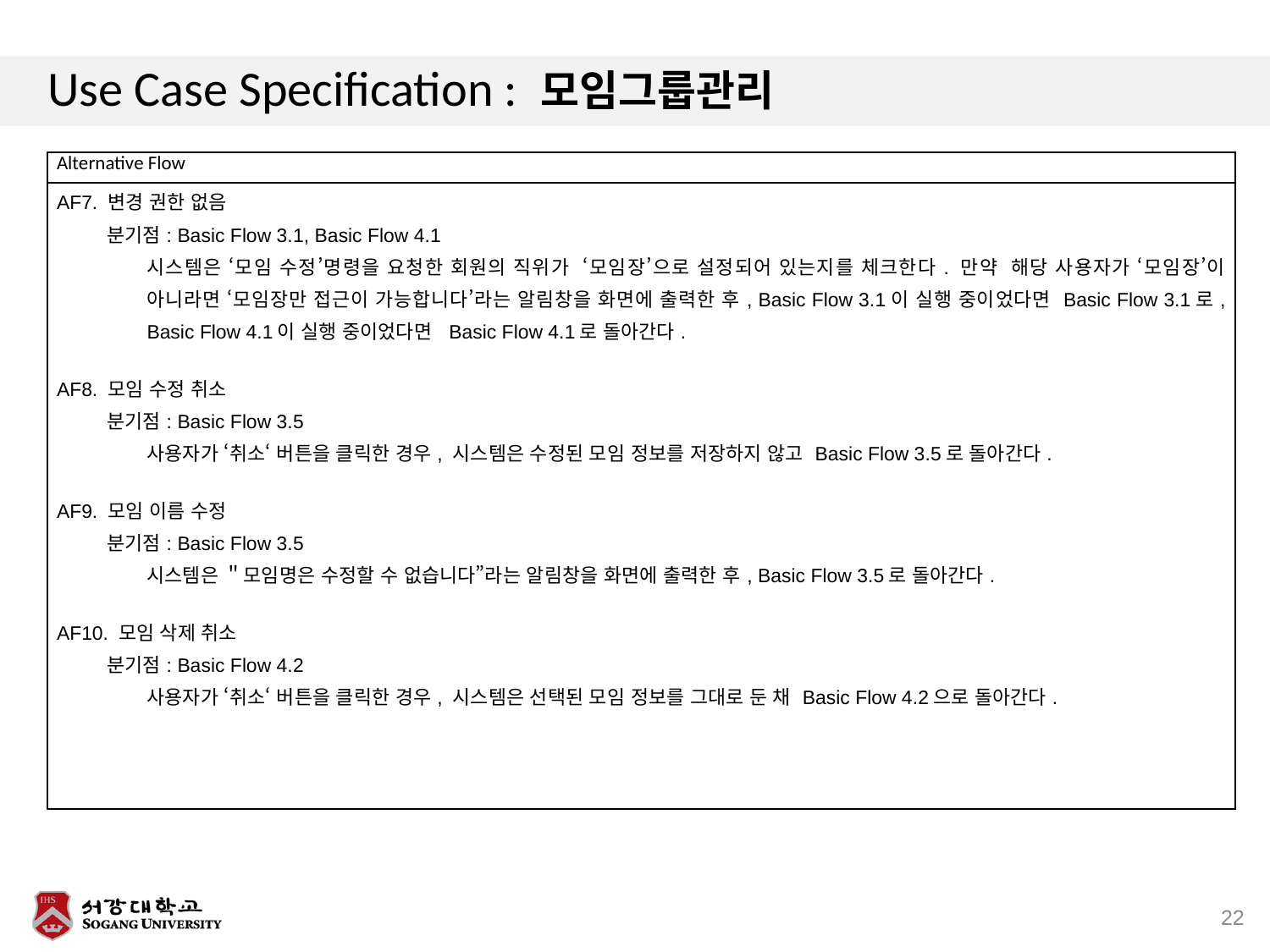

# Use Case Specification : 모임그룹관리
| Alternative Flow |
| --- |
| AF7. 변경 권한 없음 분기점: Basic Flow 3.1, Basic Flow 4.1 시스템은 ‘모임 수정’명령을 요청한 회원의 직위가 ‘모임장’으로 설정되어 있는지를 체크한다. 만약 해당 사용자가 ‘모임장’이 아니라면 ‘모임장만 접근이 가능합니다’라는 알림창을 화면에 출력한 후, Basic Flow 3.1이 실행 중이었다면 Basic Flow 3.1로, Basic Flow 4.1이 실행 중이었다면 Basic Flow 4.1로 돌아간다. AF8. 모임 수정 취소 분기점: Basic Flow 3.5 사용자가 ‘취소‘ 버튼을 클릭한 경우, 시스템은 수정된 모임 정보를 저장하지 않고 Basic Flow 3.5로 돌아간다. AF9. 모임 이름 수정 분기점: Basic Flow 3.5 시스템은 ＂모임명은 수정할 수 없습니다”라는 알림창을 화면에 출력한 후, Basic Flow 3.5로 돌아간다. AF10. 모임 삭제 취소 분기점: Basic Flow 4.2 사용자가 ‘취소‘ 버튼을 클릭한 경우, 시스템은 선택된 모임 정보를 그대로 둔 채 Basic Flow 4.2으로 돌아간다. |
22